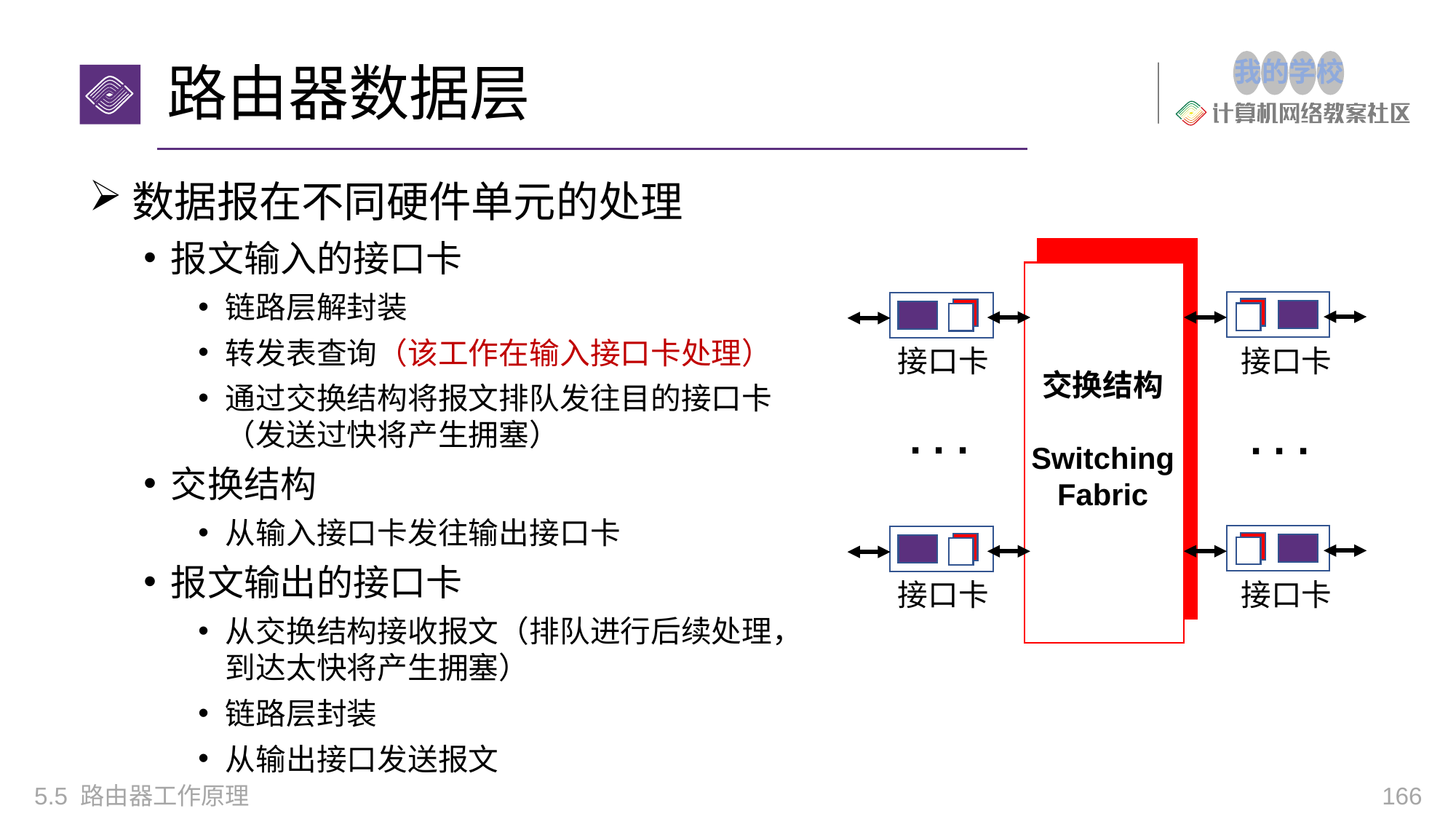

# 路由器数据层
数据报在不同硬件单元的处理
报文输入的接口卡
链路层解封装
转发表查询（该工作在输入接口卡处理）
通过交换结构将报文排队发往目的接口卡（发送过快将产生拥塞）
交换结构
从输入接口卡发往输出接口卡
报文输出的接口卡
从交换结构接收报文（排队进行后续处理，到达太快将产生拥塞）
链路层封装
从输出接口发送报文

接口卡
接口卡
交换结构

Switching
Fabric
. . .
. . .

接口卡
接口卡
5.5 路由器工作原理
166